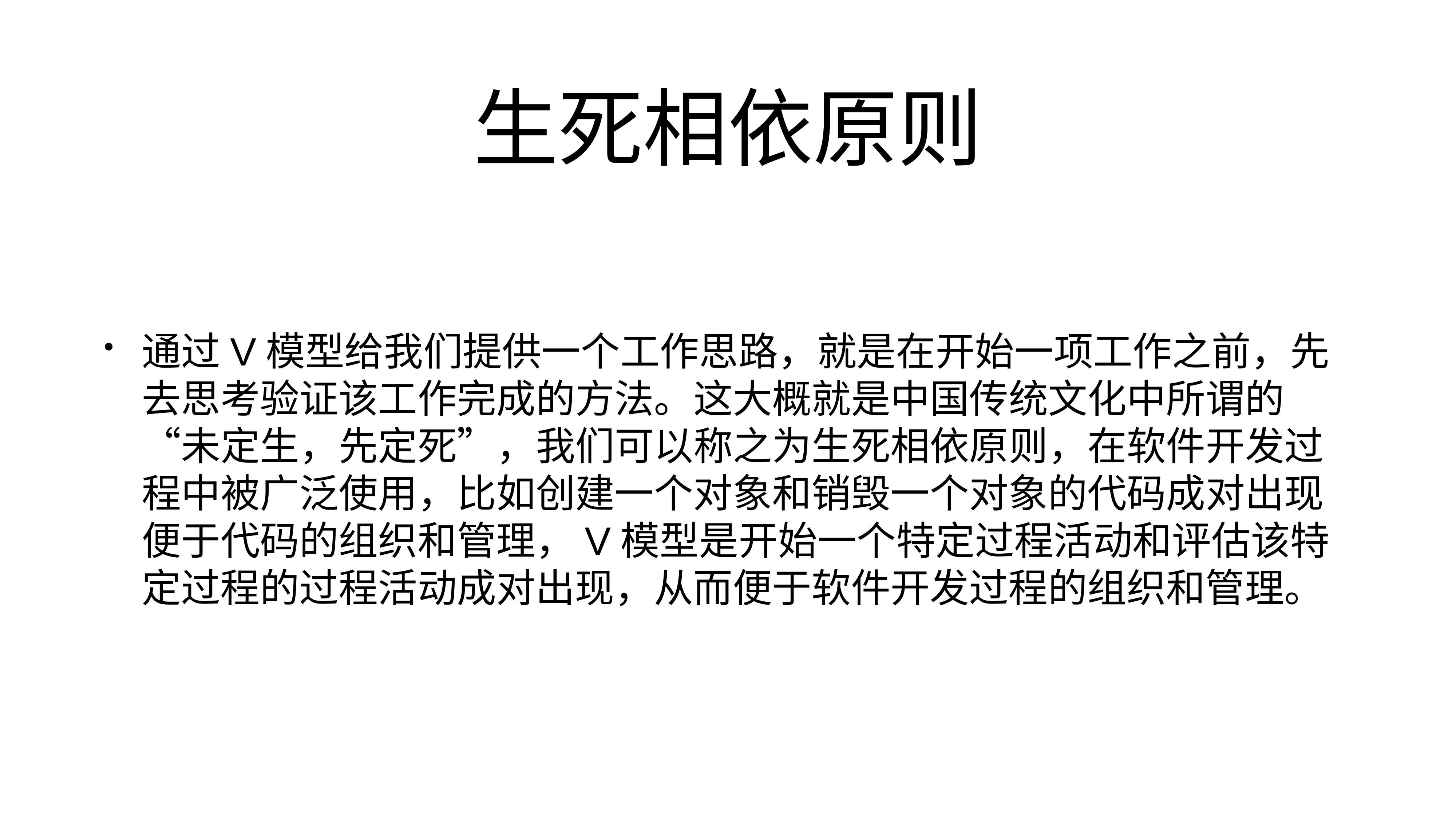

# 生死相依原则
通过V模型给我们提供一个工作思路，就是在开始一项工作之前，先去思考验证该工作完成的方法。这大概就是中国传统文化中所谓的“未定生，先定死”，我们可以称之为生死相依原则，在软件开发过程中被广泛使用，比如创建一个对象和销毁一个对象的代码成对出现便于代码的组织和管理，V模型是开始一个特定过程活动和评估该特定过程的过程活动成对出现，从而便于软件开发过程的组织和管理。